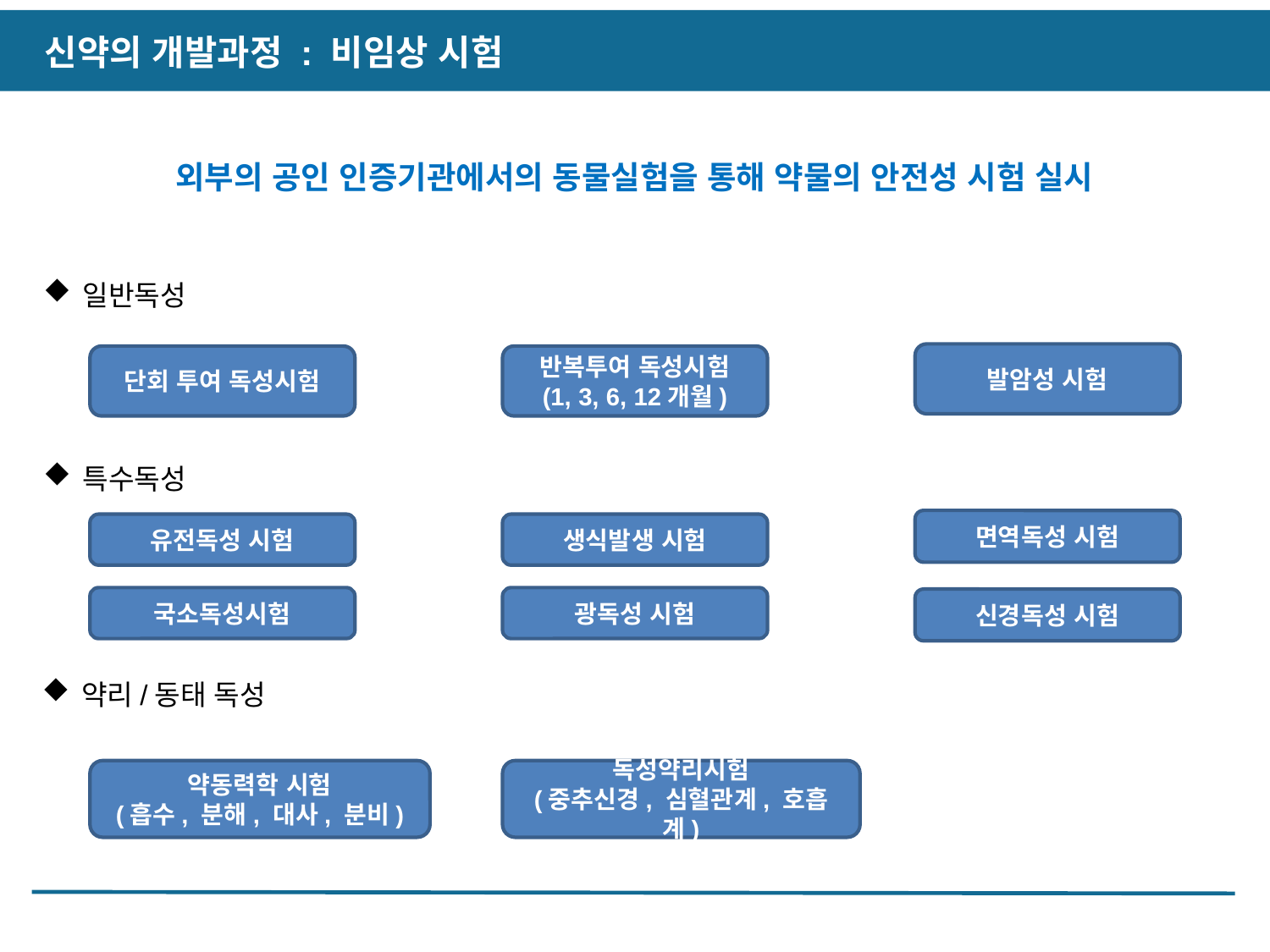

신약의 개발과정 : 비임상 시험
외부의 공인 인증기관에서의 동물실험을 통해 약물의 안전성 시험 실시
일반독성
발암성 시험
단회 투여 독성시험
반복투여 독성시험
(1, 3, 6, 12개월)
특수독성
면역독성 시험
유전독성 시험
생식발생 시험
국소독성시험
광독성 시험
신경독성 시험
약리/동태 독성
약동력학 시험
(흡수, 분해, 대사, 분비)
독성약리시험
(중추신경, 심혈관계, 호흡계)